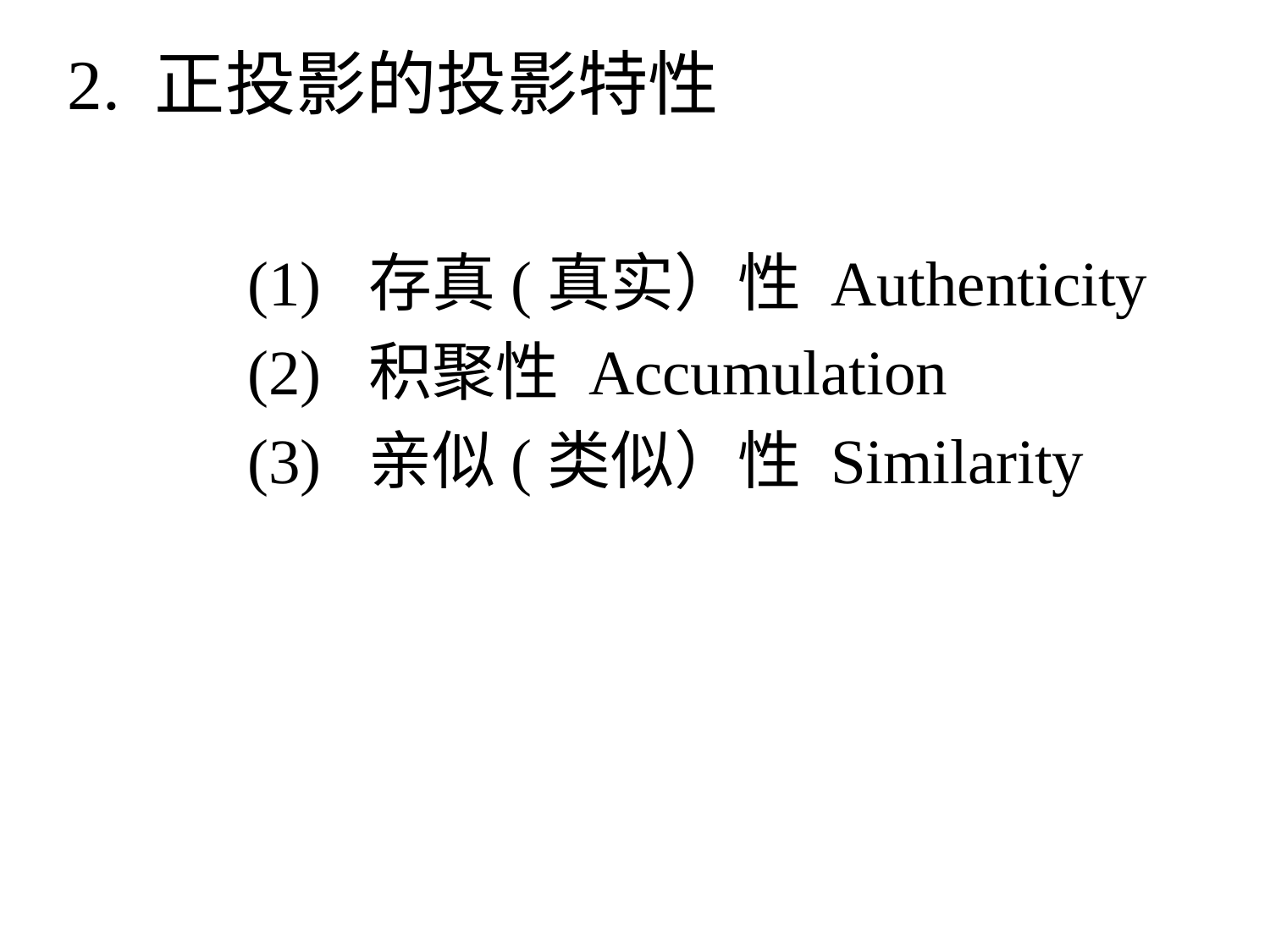

2. 正投影的投影特性
(1)  存真(真实）性 Authenticity
(2)  积聚性 Accumulation
(3)  亲似(类似）性 Similarity